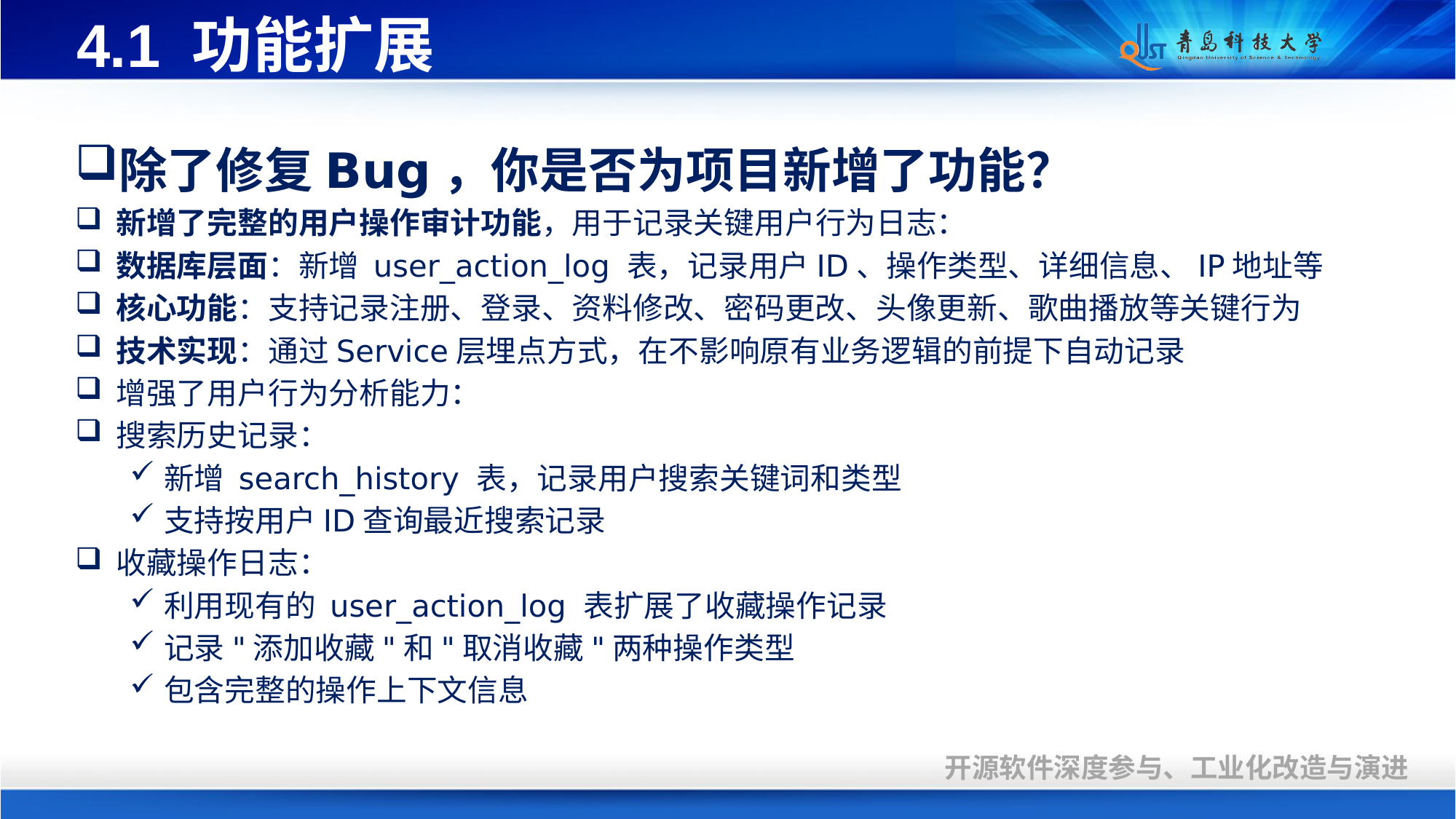

# 4.1 功能扩展
除了修复Bug，你是否为项目新增了功能？
新增了完整的用户操作审计功能，用于记录关键用户行为日志：
数据库层面：新增 user_action_log 表，记录用户ID、操作类型、详细信息、IP地址等
核心功能：支持记录注册、登录、资料修改、密码更改、头像更新、歌曲播放等关键行为
技术实现：通过Service层埋点方式，在不影响原有业务逻辑的前提下自动记录
增强了用户行为分析能力：
搜索历史记录：
新增 search_history 表，记录用户搜索关键词和类型
支持按用户ID查询最近搜索记录
收藏操作日志：
利用现有的 user_action_log 表扩展了收藏操作记录
记录"添加收藏"和"取消收藏"两种操作类型
包含完整的操作上下文信息